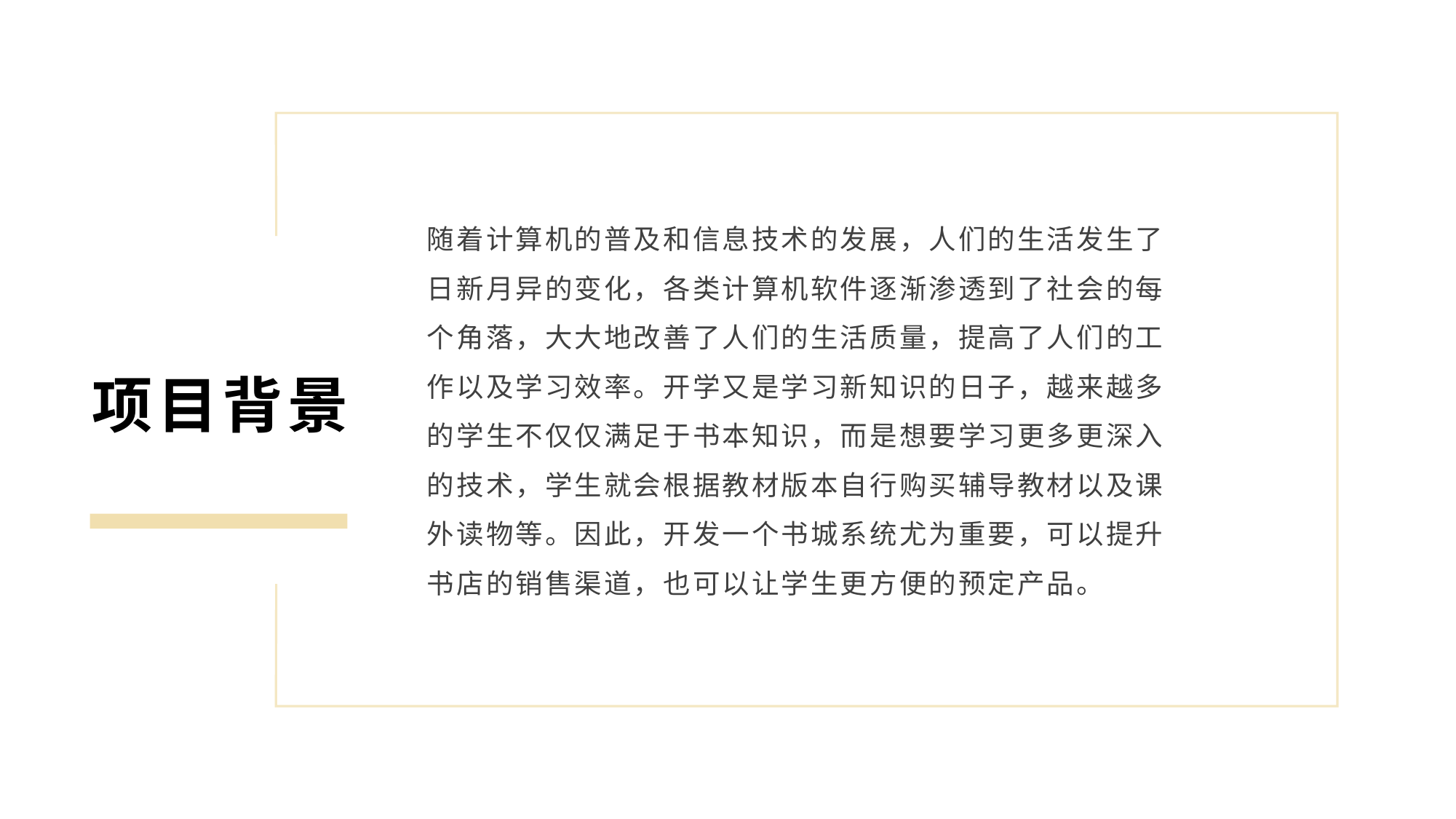

随着计算机的普及和信息技术的发展，人们的生活发生了日新月异的变化，各类计算机软件逐渐渗透到了社会的每个角落，大大地改善了人们的生活质量，提高了人们的工作以及学习效率。开学又是学习新知识的日子，越来越多的学生不仅仅满足于书本知识，而是想要学习更多更深入的技术，学生就会根据教材版本自行购买辅导教材以及课外读物等。因此，开发一个书城系统尤为重要，可以提升书店的销售渠道，也可以让学生更方便的预定产品。
项目背景